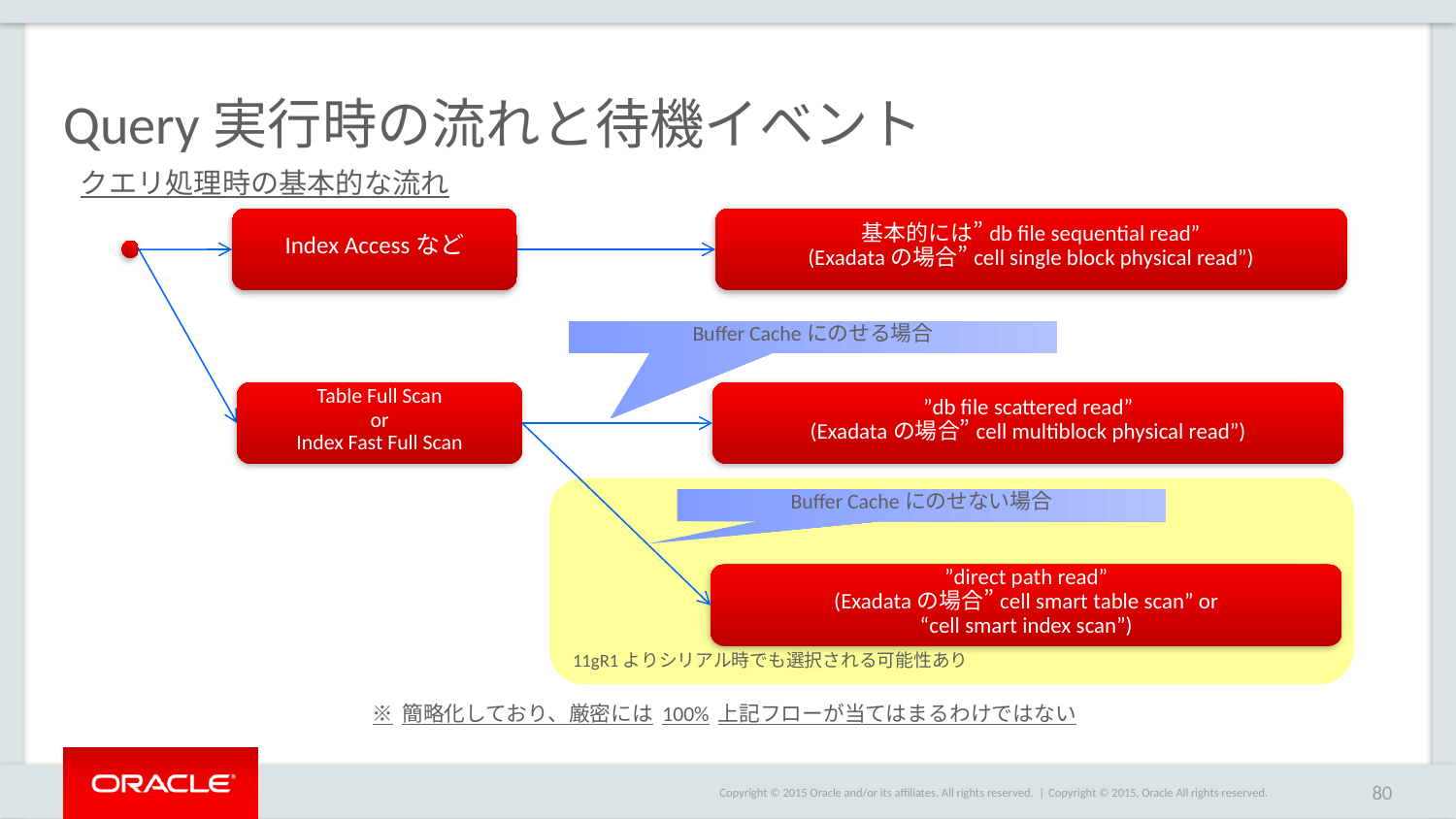

# Query実行時の流れと待機イベント
クエリ処理時の基本的な流れ

Index Accessなど
基本的には”db file sequential read”
(Exadataの場合”cell single block physical read”)

Buffer Cacheにのせる場合
Table Full Scan
or
Index Fast Full Scan
”db file scattered read”
(Exadataの場合”cell multiblock physical read”)

Buffer Cacheにのせない場合
”direct path read”
(Exadataの場合”cell smart table scan” or
“cell smart index scan”)
11gR1よりシリアル時でも選択される可能性あり
※簡略化しており、厳密には100%上記フローが当てはまるわけではない
Copyright © 2015, Oracle All rights reserved.
80